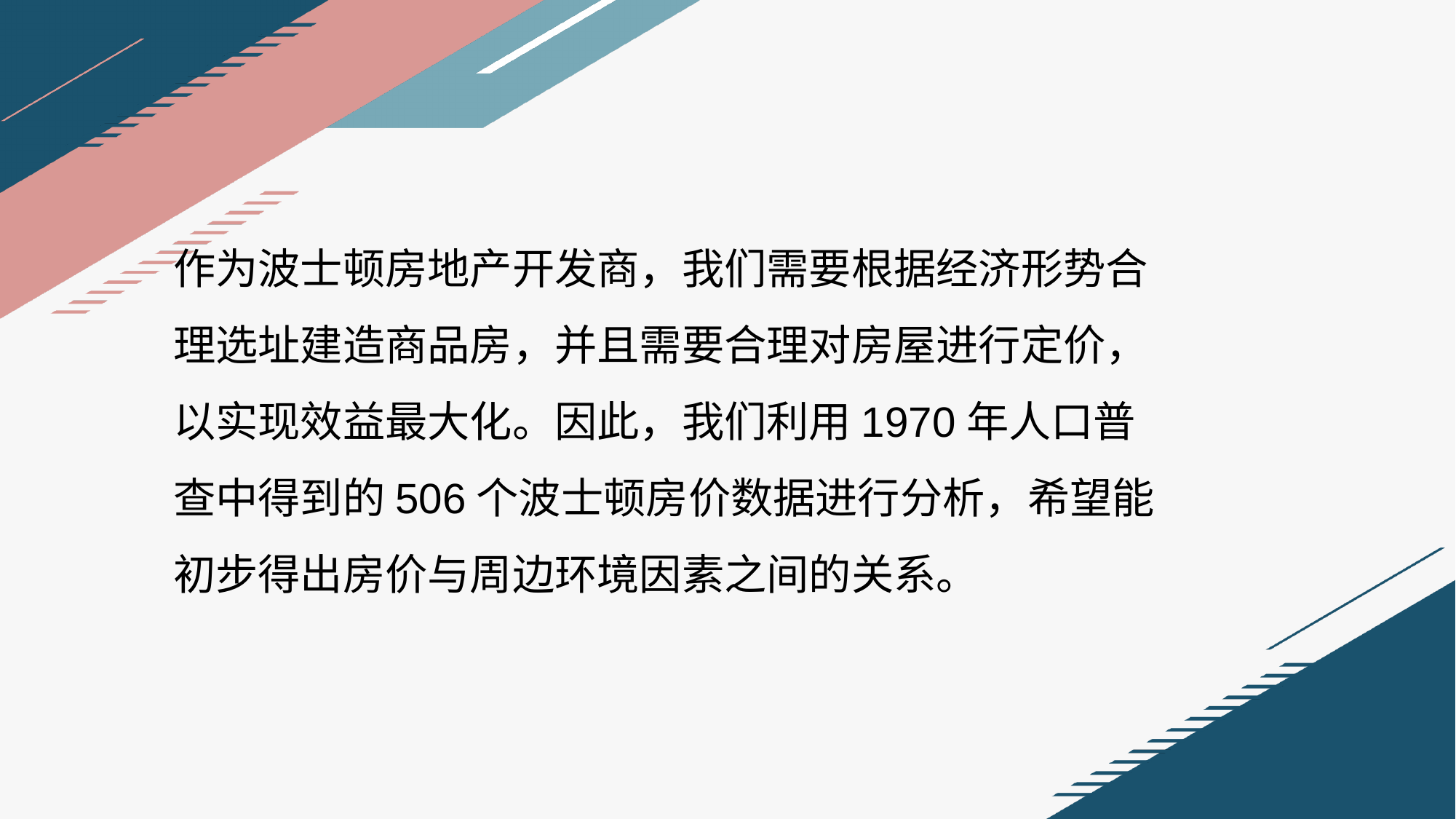

作为波士顿房地产开发商，我们需要根据经济形势合理选址建造商品房，并且需要合理对房屋进行定价，以实现效益最大化。因此，我们利用1970年人口普查中得到的506个波士顿房价数据进行分析，希望能初步得出房价与周边环境因素之间的关系。